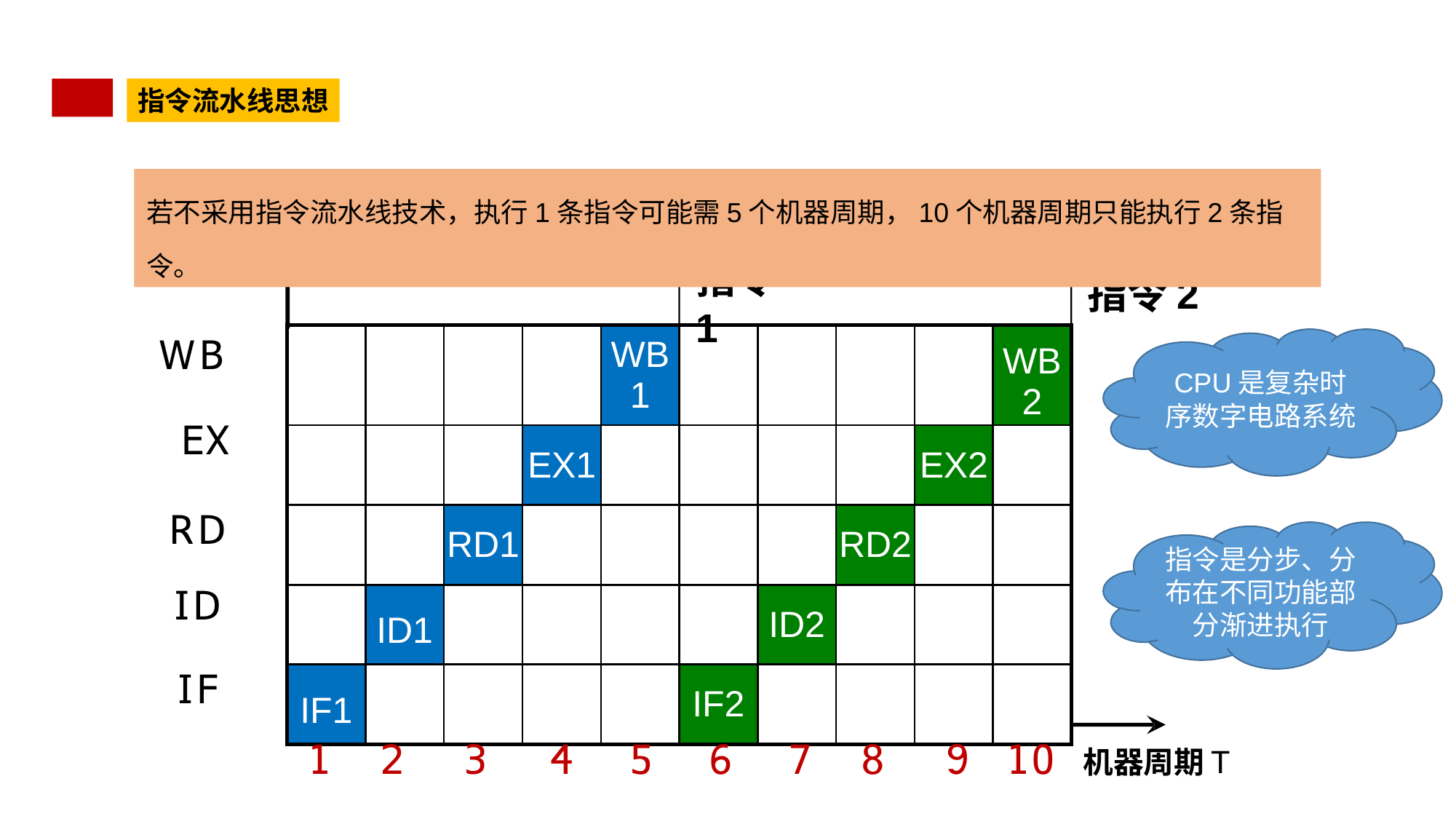

指令流水线思想

若不采用指令流水线技术，执行1条指令可能需5个机器周期，10个机器周期只能执行2条指令。
指令1

指令2
WB  EX
RD
ID
IF
|  |  |  |  | WB1 |  |  |  |  | WB2 |
| --- | --- | --- | --- | --- | --- | --- | --- | --- | --- |
|  |  |  | EX1 |  |  |  |  | EX2 |  |
|  |  | RD1 |  |  |  |  | RD2 |  |  |
|  | ID1 |  |  |  |  | ID2 |  |  |  |
| IF1 |  |  |  |  | IF2 |  |  |  |  |
CPU是复杂时序数字电路系统
指令是分步、分布在不同功能部分渐进执行

1    2     3	     4	    5	   6	  7    8     9   10
机器周期T